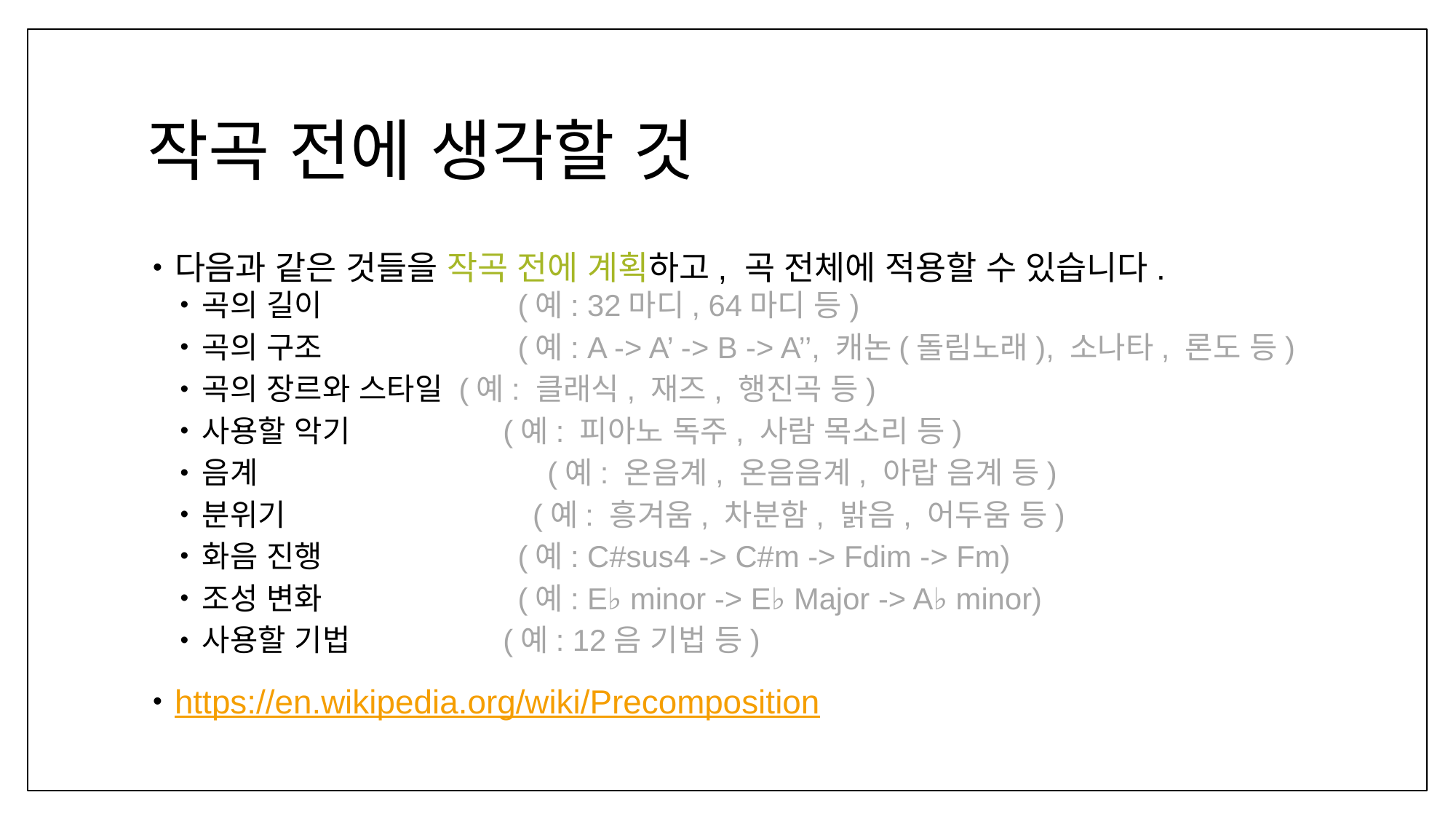

# 작곡 전에 생각할 것
다음과 같은 것들을 작곡 전에 계획하고, 곡 전체에 적용할 수 있습니다.
곡의 길이                      (예: 32마디, 64마디 등)
곡의 구조                      (예: A -> A’ -> B -> A’’, 캐논(돌림노래), 소나타, 론도 등)
곡의 장르와 스타일 (예: 클래식, 재즈, 행진곡 등)
사용할 악기                 (예: 피아노 독주, 사람 목소리 등)
음계                                 (예: 온음계, 온음음계, 아랍 음계 등)
분위기                            (예: 흥겨움, 차분함, 밝음, 어두움 등)
화음 진행                      (예: C#sus4 -> C#m -> Fdim -> Fm)
조성 변화                      (예: E♭ minor -> E♭ Major -> A♭ minor)
사용할 기법                 (예: 12음 기법 등)
https://en.wikipedia.org/wiki/Precomposition